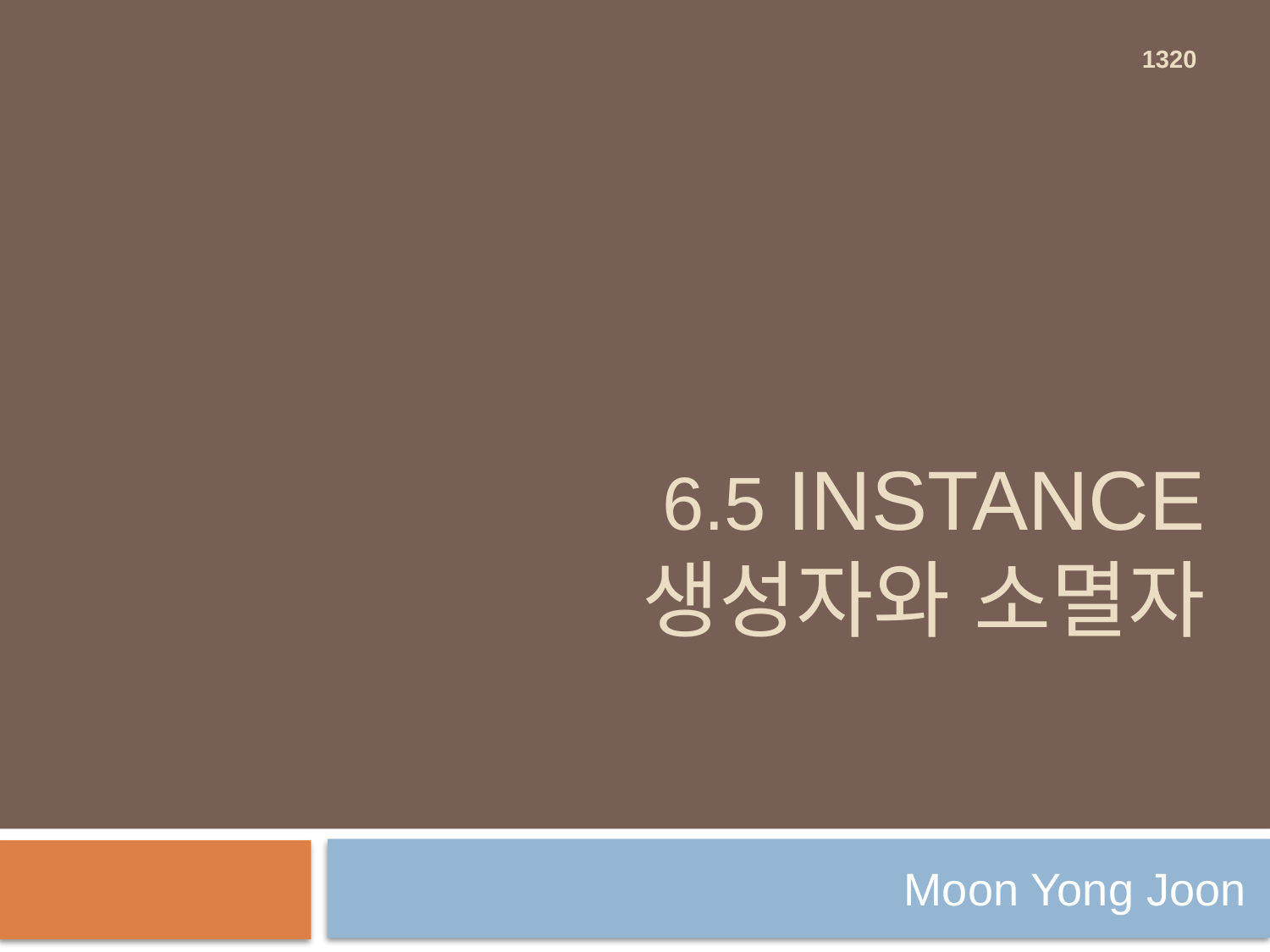

1320
# 6.5 instance 생성자와 소멸자
Moon Yong Joon